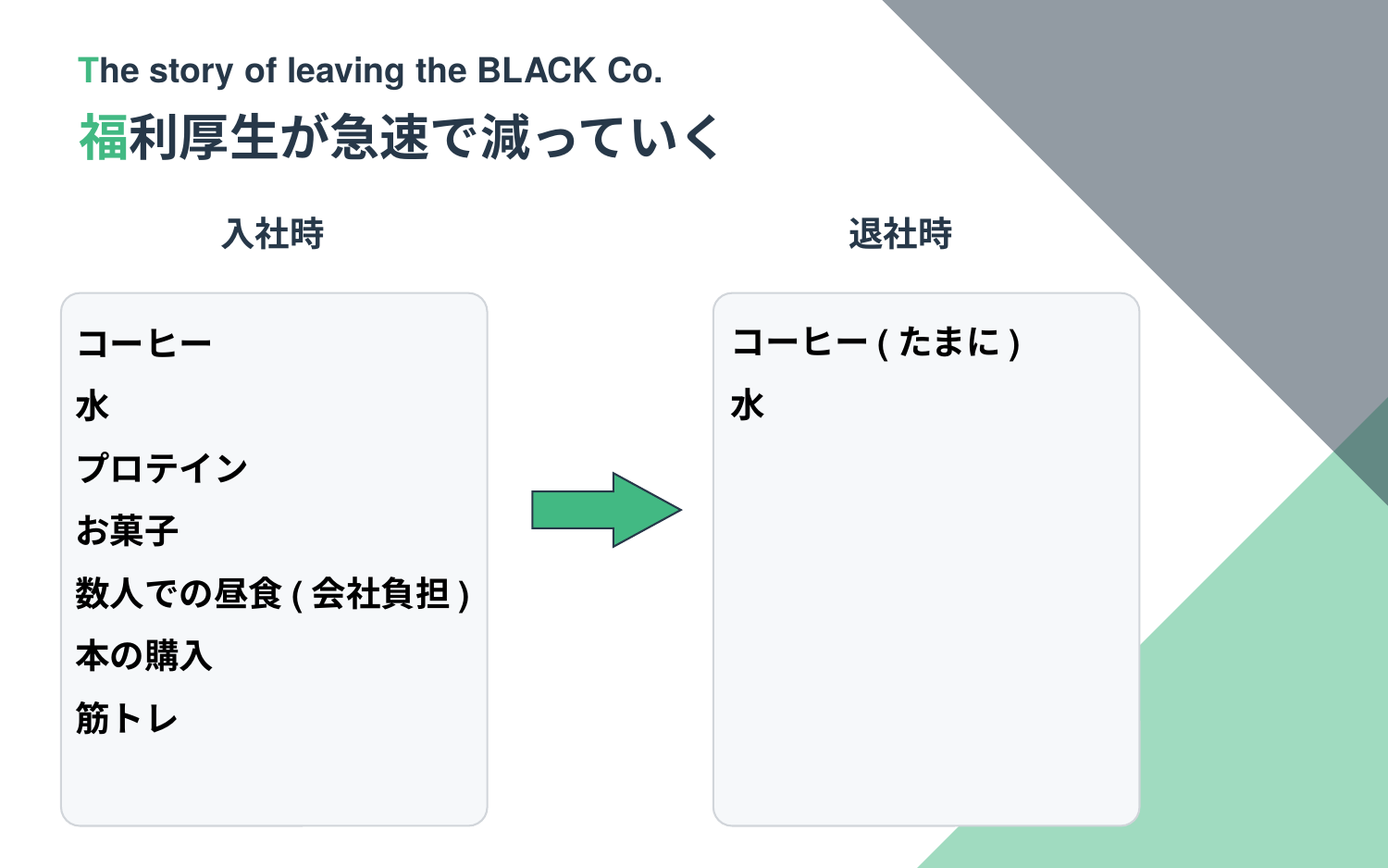

The story of leaving the BLACK Co.
福利厚生が急速で減っていく
入社時
退社時

コーヒー(たまに)
水
コーヒー
水
プロテイン
お菓子
数人での昼食(会社負担)
本の購入
筋トレ